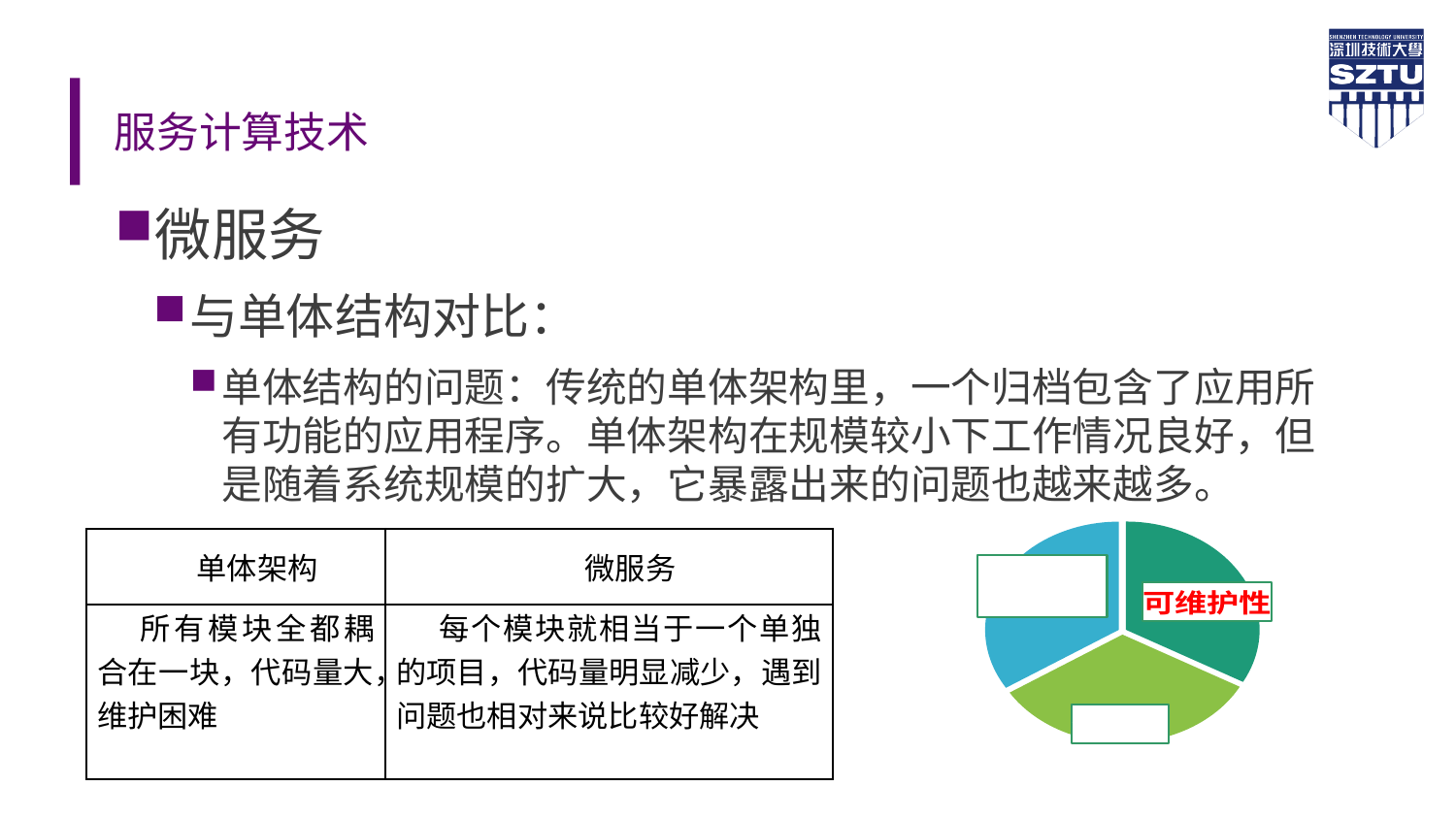

# 服务计算技术
微服务
与单体结构对比：
单体结构的问题：传统的单体架构里，一个归档包含了应用所有功能的应用程序。单体架构在规模较小下工作情况良好，但是随着系统规模的扩大，它暴露出来的问题也越来越多。

### Chart

| Category | % |
|---|---|
| 1 | 0.330000000000002 |
| 2 | 0.330000000000002 |
| 3 | 0.34 |
|  | None |
| 单体架构 | 微服务 |
| --- | --- |
| 所有模块全都耦合在一块，代码量大，维护困难 | 每个模块就相当于一个单独的项目，代码量明显减少，遇到问题也相对来说比较好解决 |